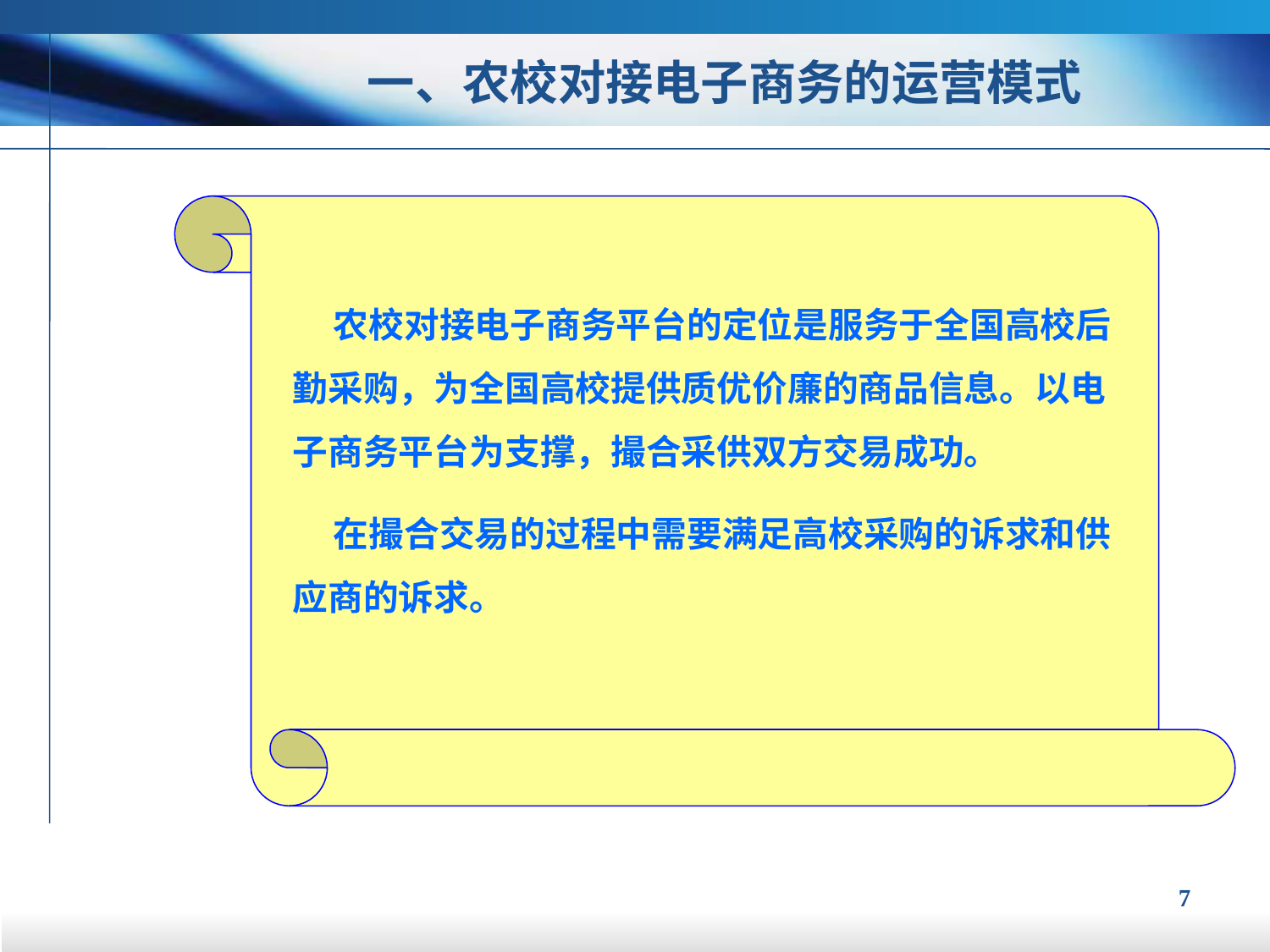

一、农校对接电子商务的运营模式

    农校对接电子商务平台的定位是服务于全国高校后勤采购，为全国高校提供质优价廉的商品信息。以电子商务平台为支撑，撮合采供双方交易成功。
    在撮合交易的过程中需要满足高校采购的诉求和供应商的诉求。